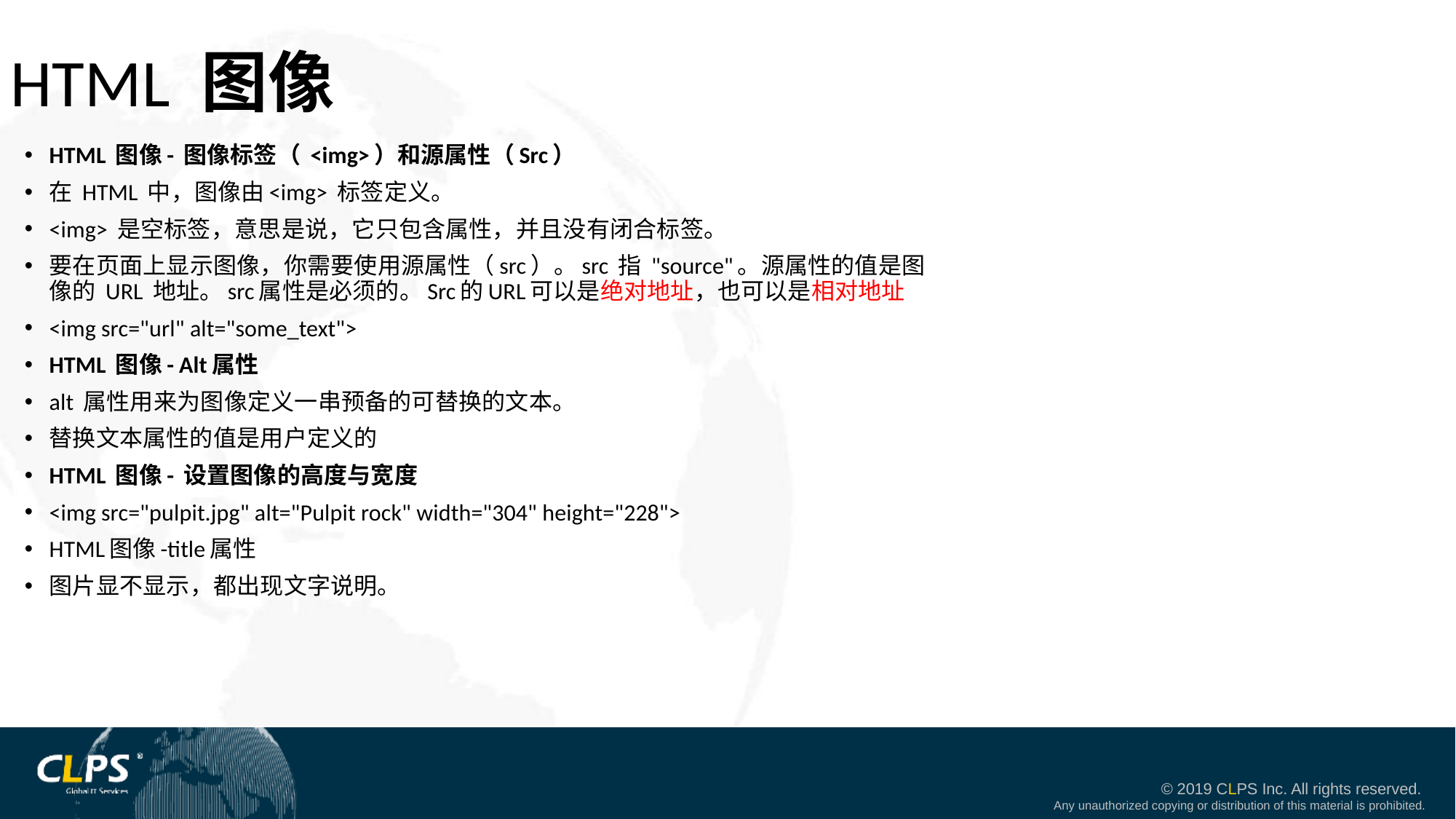

HTML 图像
HTML 图像- 图像标签（ <img>）和源属性（Src）
在 HTML 中，图像由<img> 标签定义。
<img> 是空标签，意思是说，它只包含属性，并且没有闭合标签。
要在页面上显示图像，你需要使用源属性（src）。src 指 "source"。源属性的值是图像的 URL 地址。src属性是必须的。Src的URL可以是绝对地址，也可以是相对地址
<img src="url" alt="some_text">
HTML 图像- Alt属性
alt 属性用来为图像定义一串预备的可替换的文本。
替换文本属性的值是用户定义的
HTML 图像- 设置图像的高度与宽度
<img src="pulpit.jpg" alt="Pulpit rock" width="304" height="228">
HTML图像-title属性
图片显不显示，都出现文字说明。